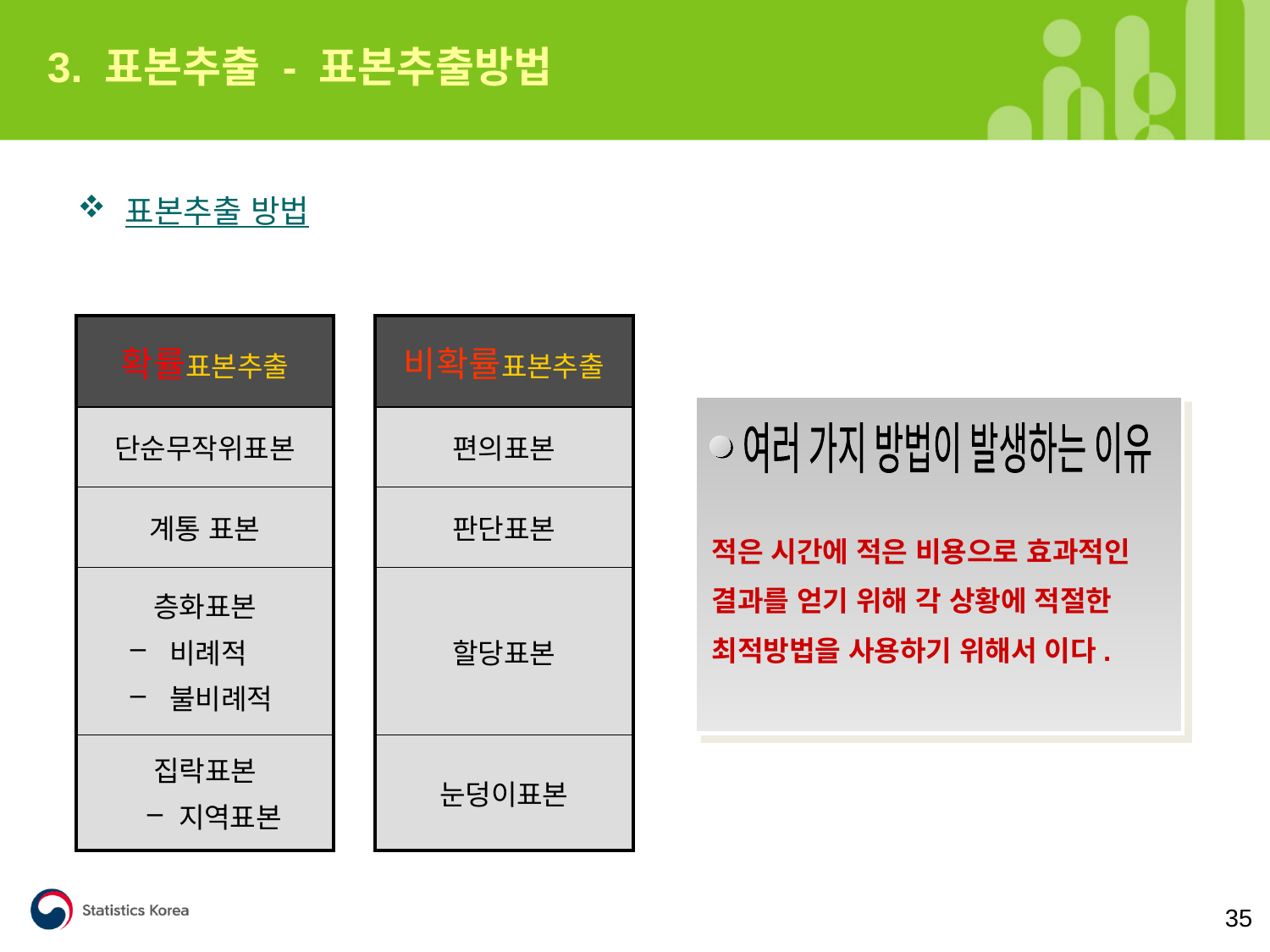

3. 표본추출 - 표본추출방법
표본추출 방법
| 확률표본추출 |  | 비확률표본추출 |
| --- | --- | --- |
| 단순무작위표본 |  | 편의표본 |
| 계통 표본 |  | 판단표본 |
| 층화표본 비례적 불비례적 |  | 할당표본 |
| 집락표본 지역표본 |  | 눈덩이표본 |

여러 가지 방법이 발생하는 이유
여러 가지 방법이 발생하는 이유

적은 시간에 적은 비용으로 효과적인
결과를 얻기 위해 각 상황에 적절한
최적방법을 사용하기 위해서 이다.